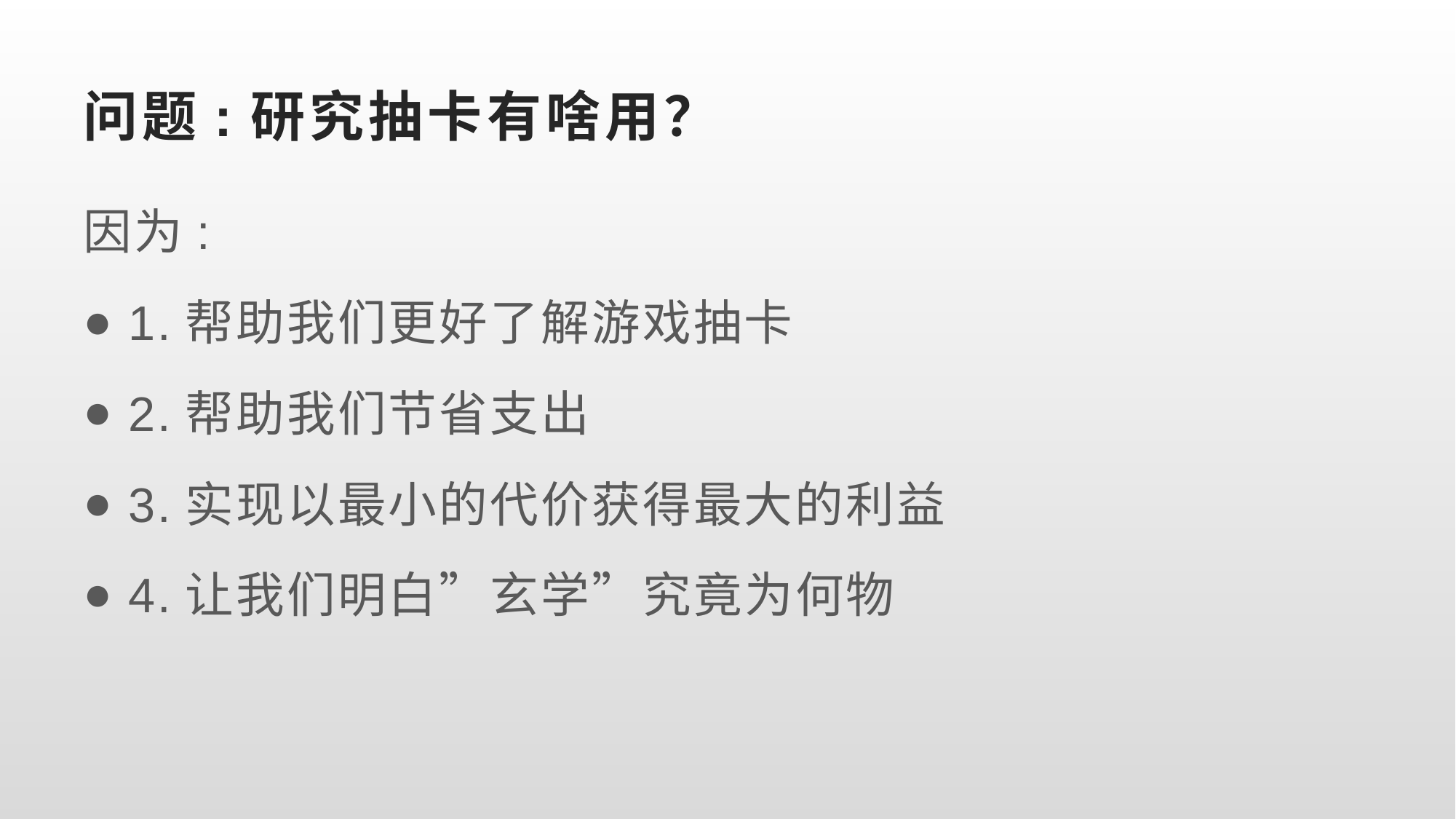

# 问题:研究抽卡有啥用？
因为:
 1.帮助我们更好了解游戏抽卡
 2.帮助我们节省支出
 3.实现以最小的代价获得最大的利益
 4.让我们明白”玄学”究竟为何物